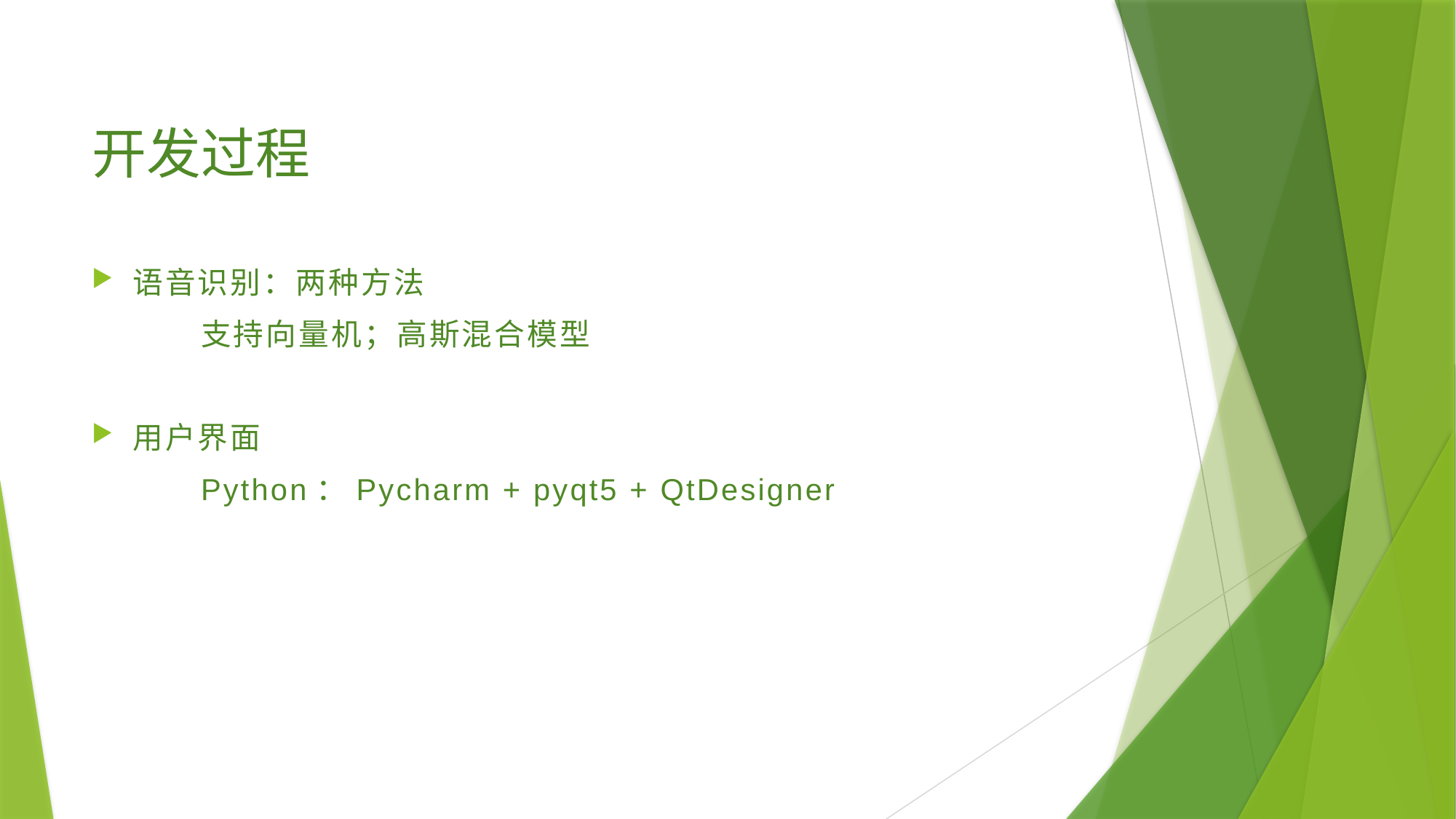

# 开发过程
语音识别：两种方法
	支持向量机；高斯混合模型

用户界面
	Python：Pycharm + pyqt5 + QtDesigner